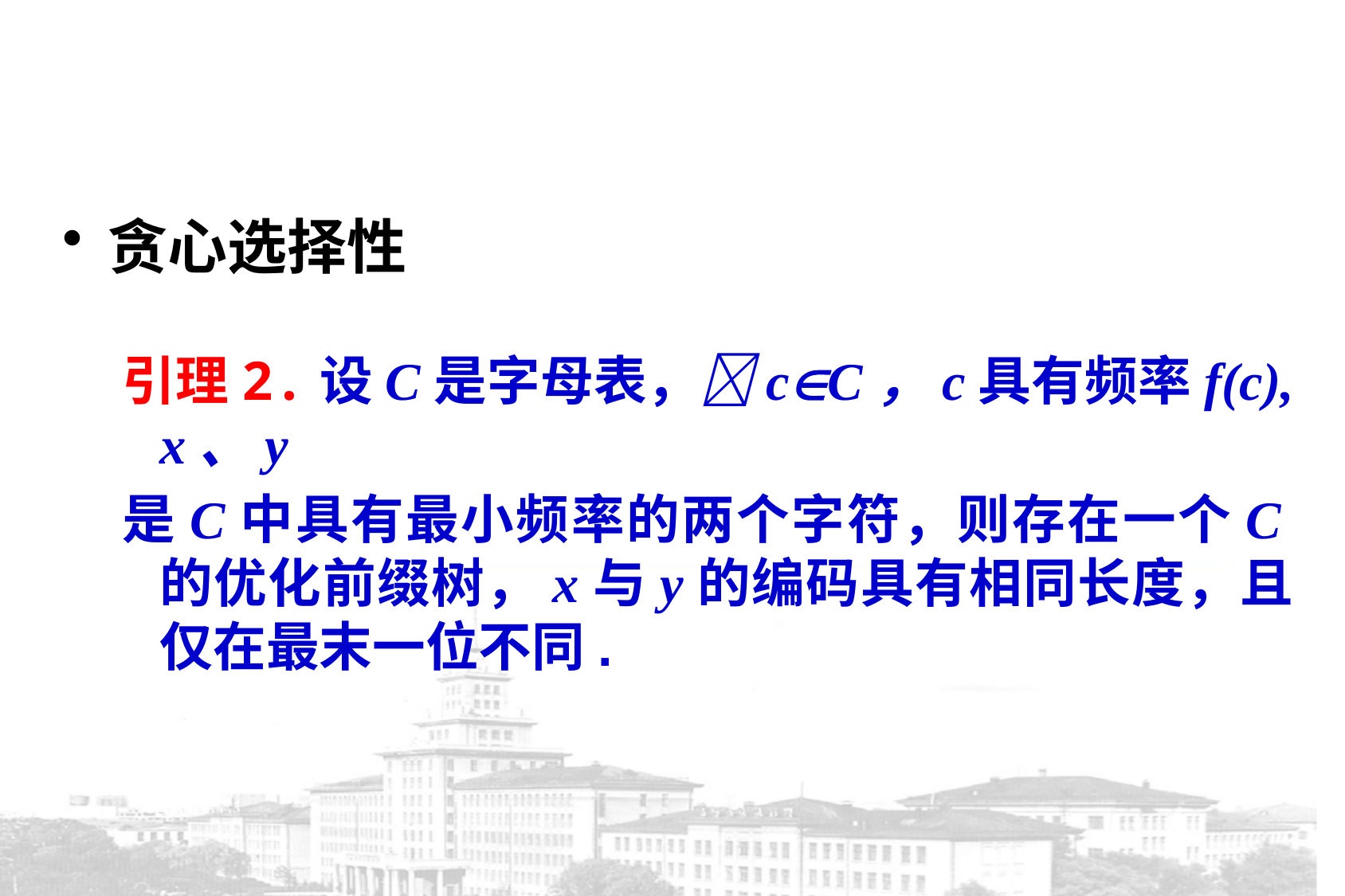

贪心选择性

引理2. 设C是字母表，∀c∈C，c具有频率f(c), x、y
是C中具有最小频率的两个字符，则存在一个C的优化前缀树，x与y的编码具有相同长度，且仅在最末一位不同.